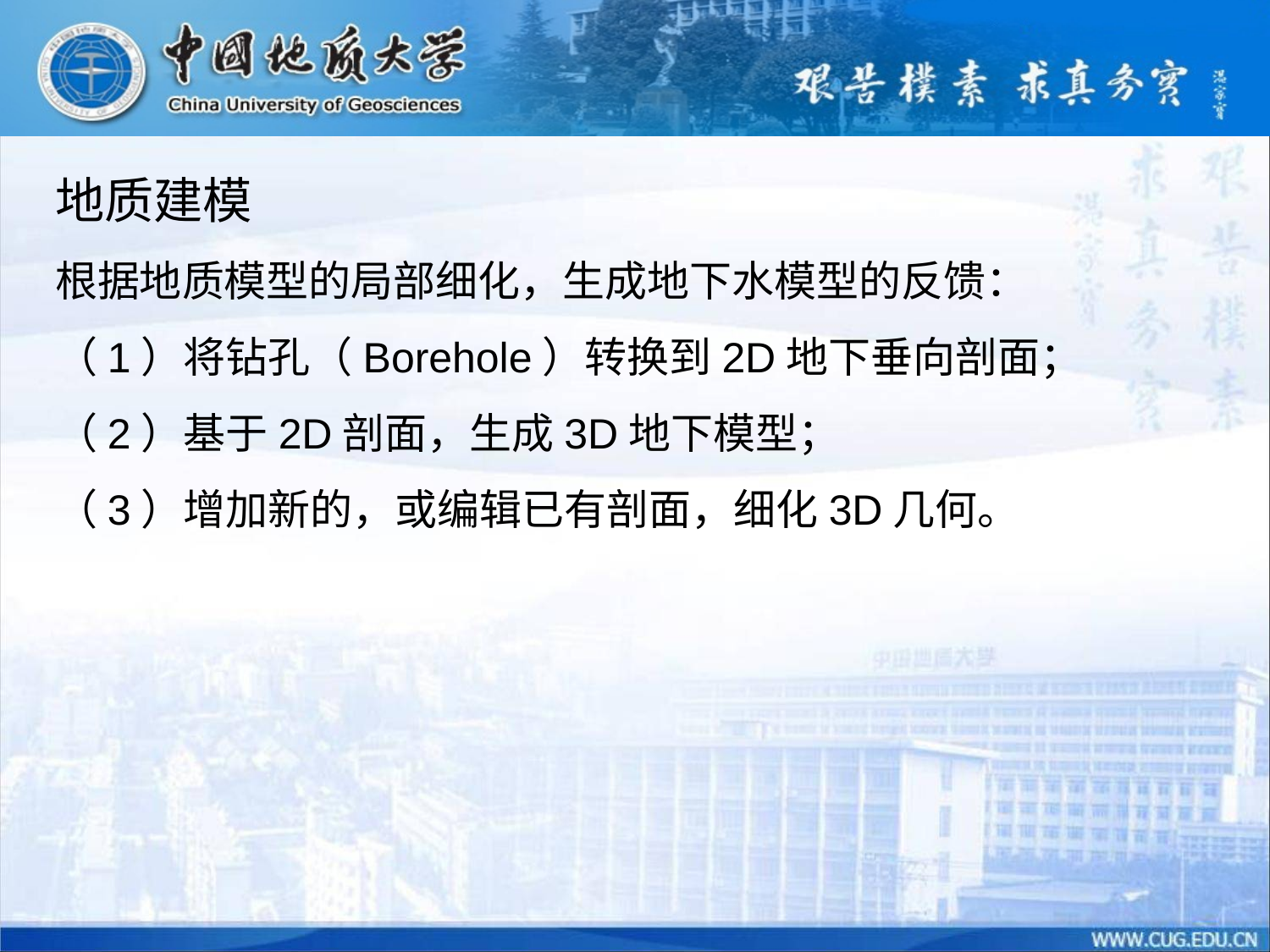

地质建模
根据地质模型的局部细化，生成地下水模型的反馈：
（1）将钻孔（Borehole）转换到2D地下垂向剖面；
（2）基于2D剖面，生成3D地下模型；
（3）增加新的，或编辑已有剖面，细化3D几何。